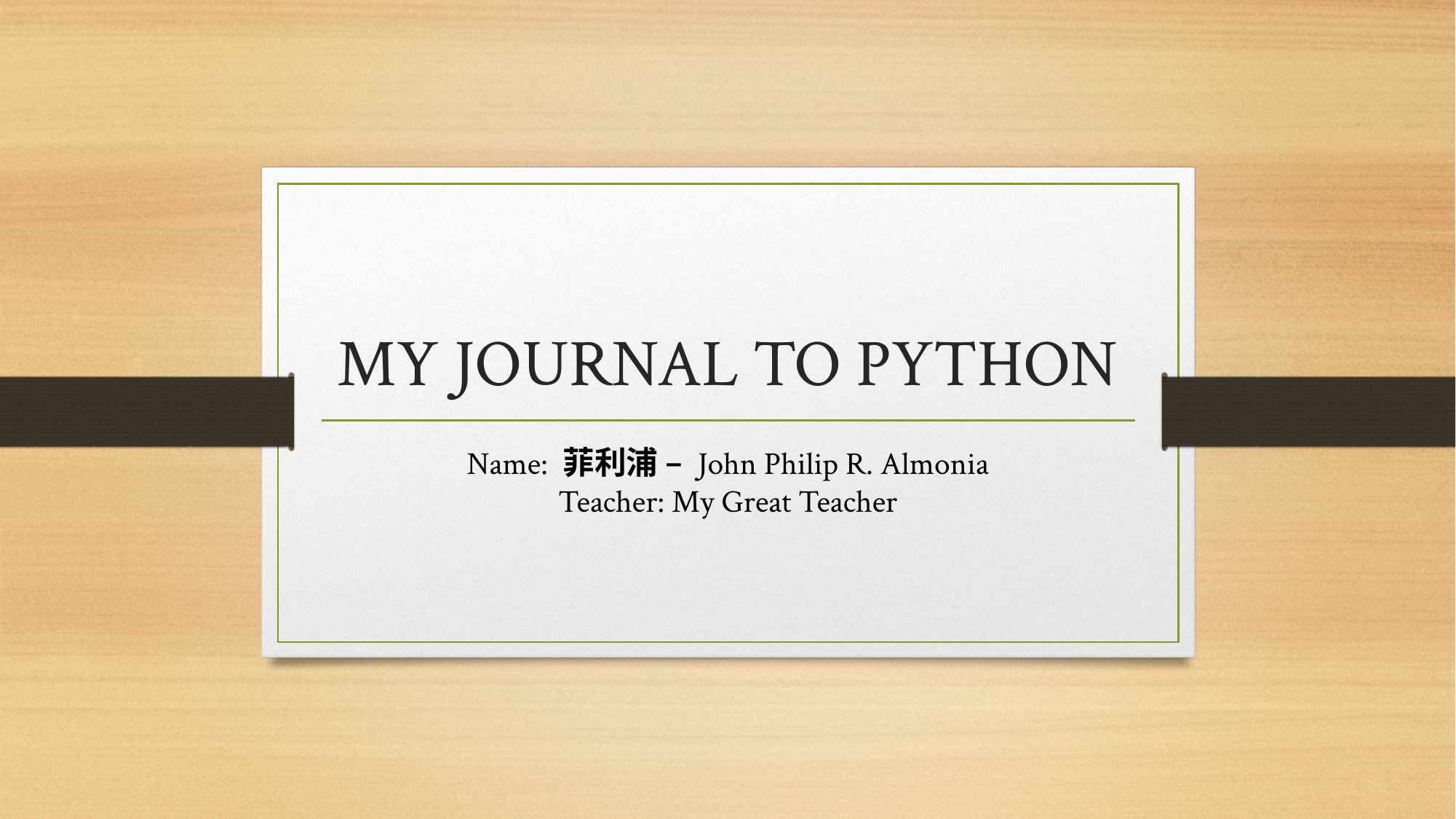

# MY JOURNAL TO PYTHON
Name: 菲利浦 – John Philip R. Almonia
Teacher: My Great Teacher